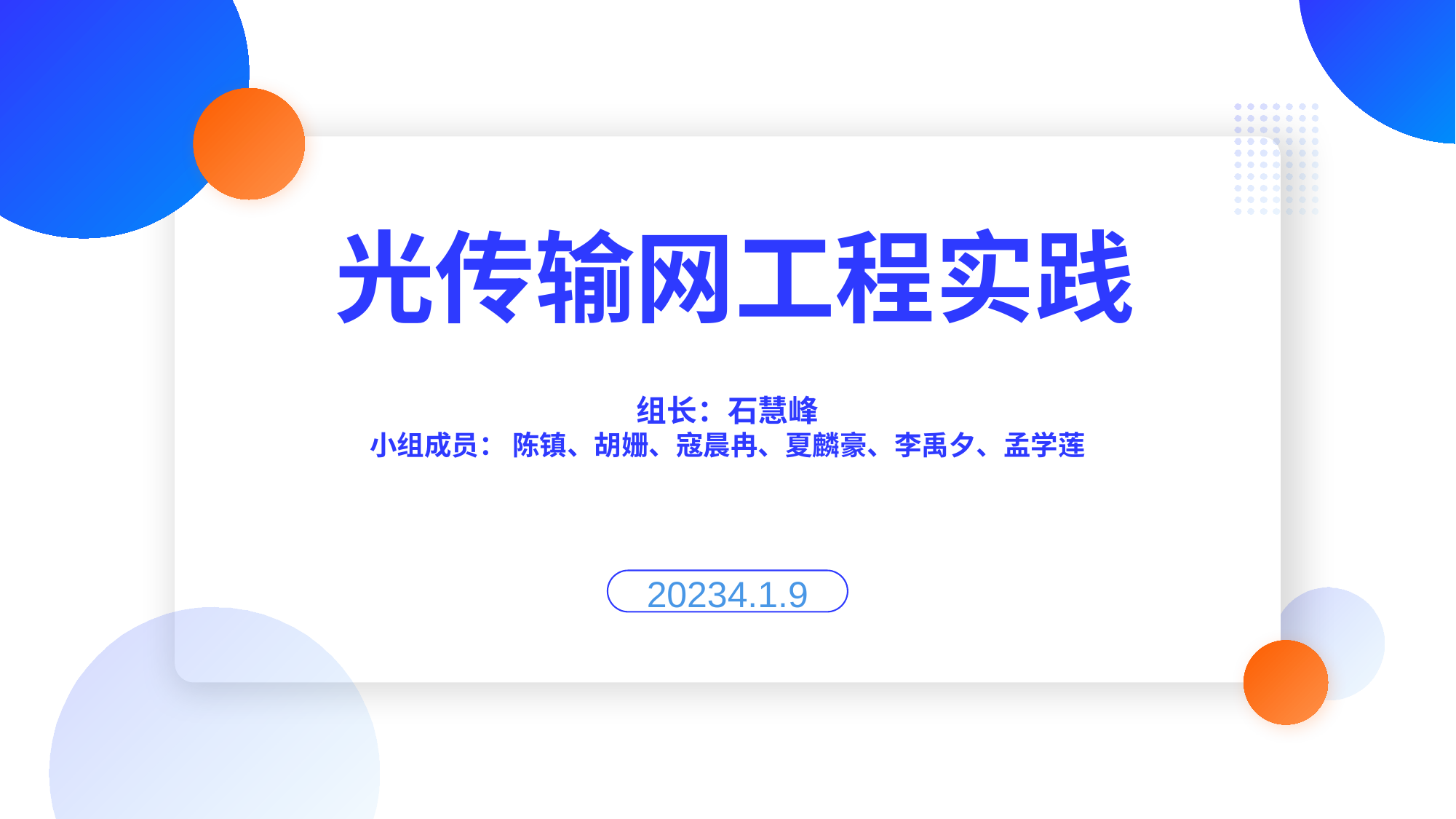

光传输网工程实践
组长：石慧峰
小组成员： 陈镇、胡姗、寇晨冉、夏麟豪、李禹夕、孟学莲
20234.1.9